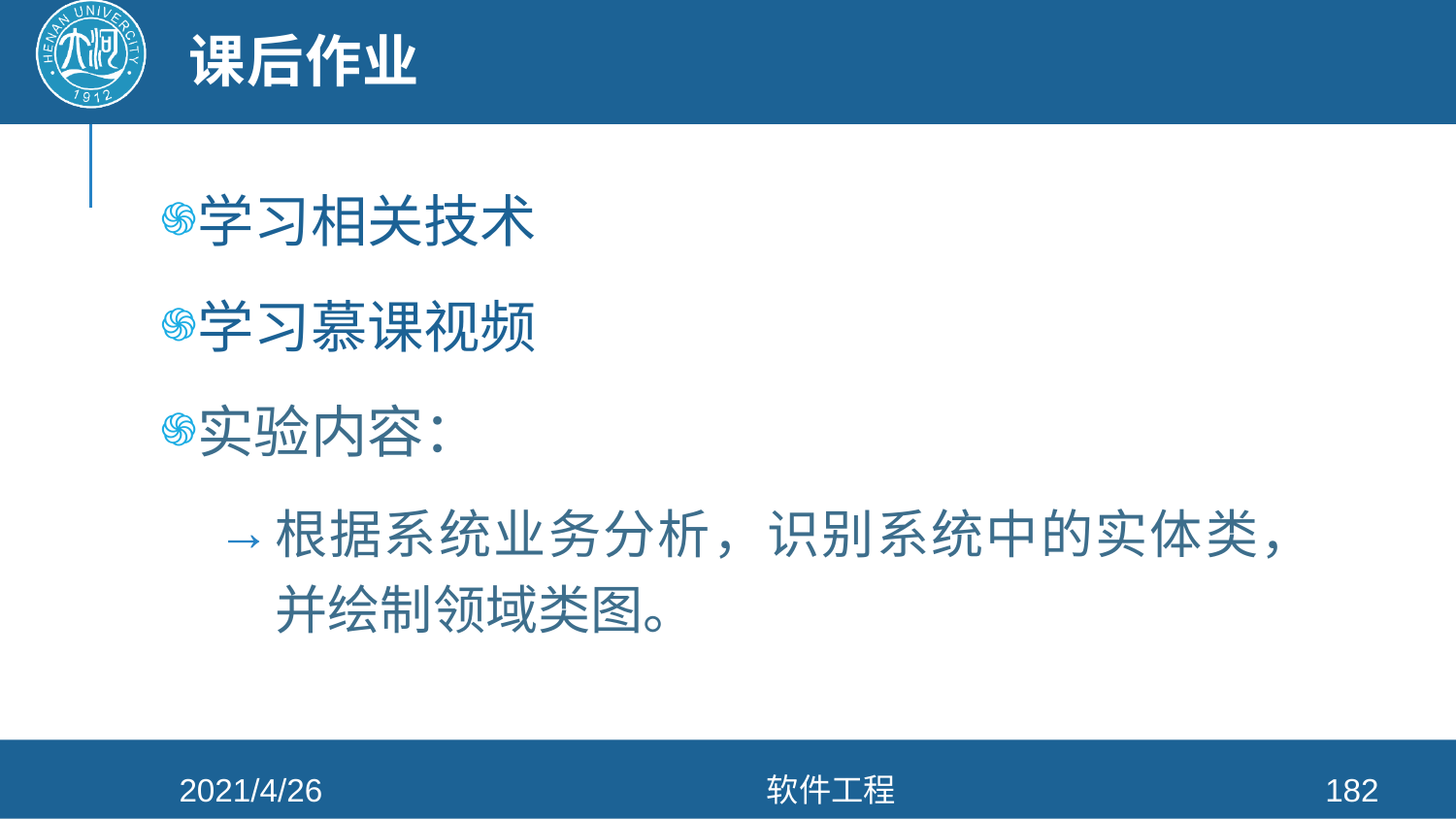

# 课后作业
学习相关技术
学习慕课视频
实验内容：
根据系统业务分析，识别系统中的实体类，并绘制领域类图。
2021/4/26
软件工程
182